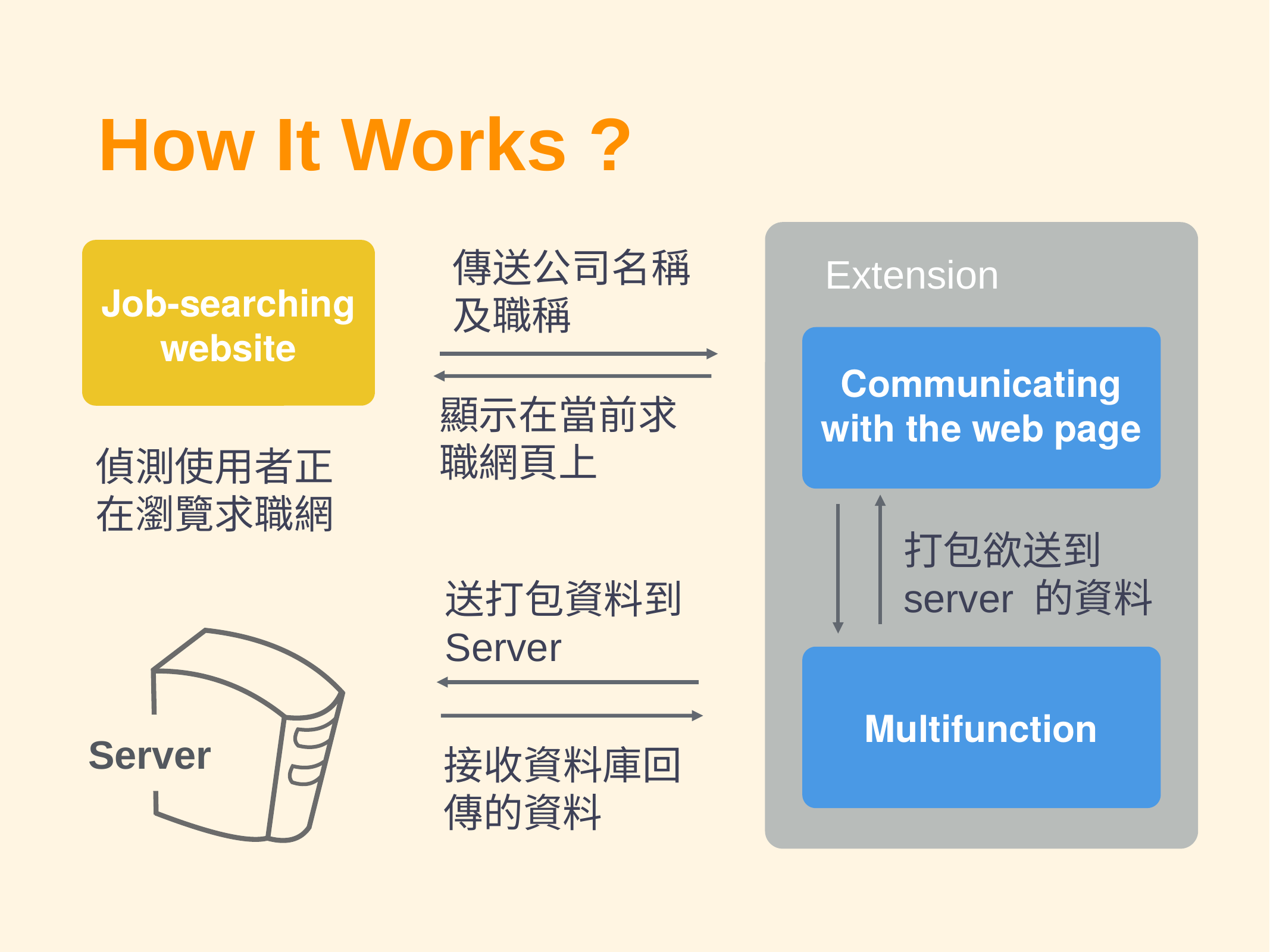

51
# How It Works ?

Extension

Communicating with the web page

打包欲送到server 的資料

Multifunction
傳送公司名稱及職稱

Job-searching website
偵測使用者正在瀏覽求職網

顯示在當前求職網頁上

送打包資料到 Server

Server

接收資料庫回傳的資料